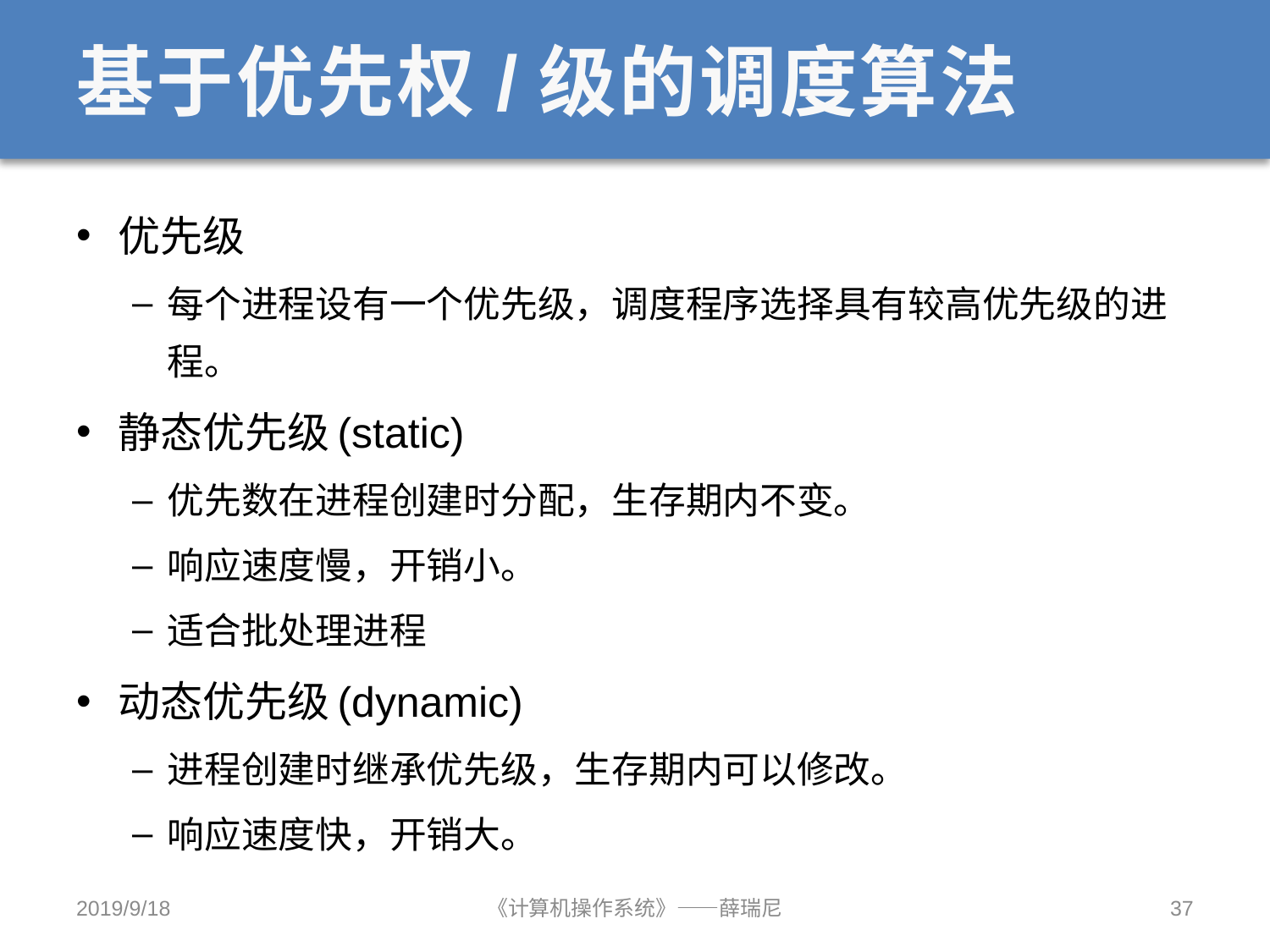

# 基于优先权/级的调度算法
优先级
每个进程设有一个优先级，调度程序选择具有较高优先级的进程。
静态优先级(static)
优先数在进程创建时分配，生存期内不变。
响应速度慢，开销小。
适合批处理进程
动态优先级(dynamic)
进程创建时继承优先级，生存期内可以修改。
响应速度快，开销大。
2019/9/18
《计算机操作系统》——薛瑞尼
37